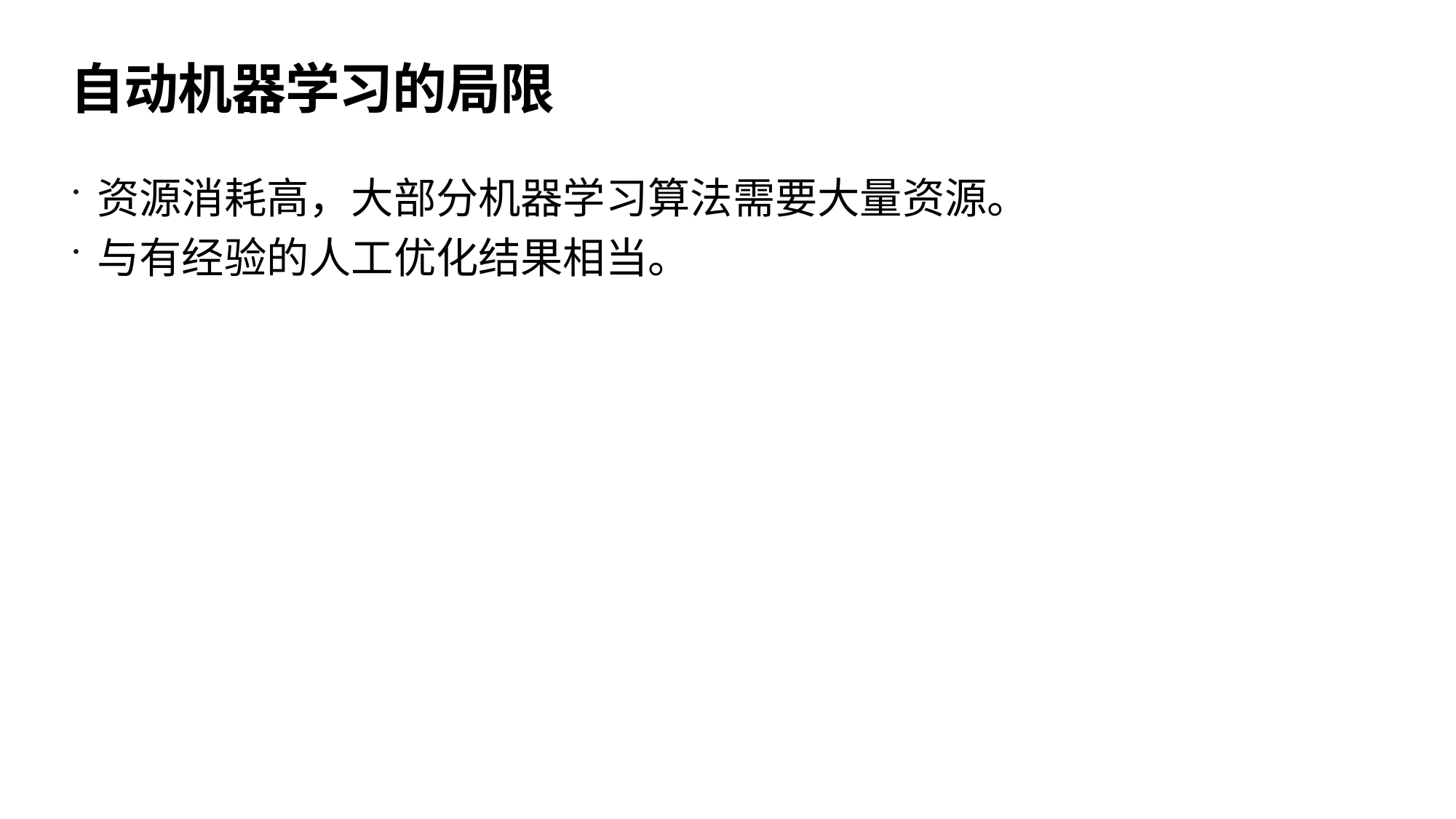

# 自动机器学习的局限
资源消耗高，大部分机器学习算法需要大量资源。
与有经验的人工优化结果相当。